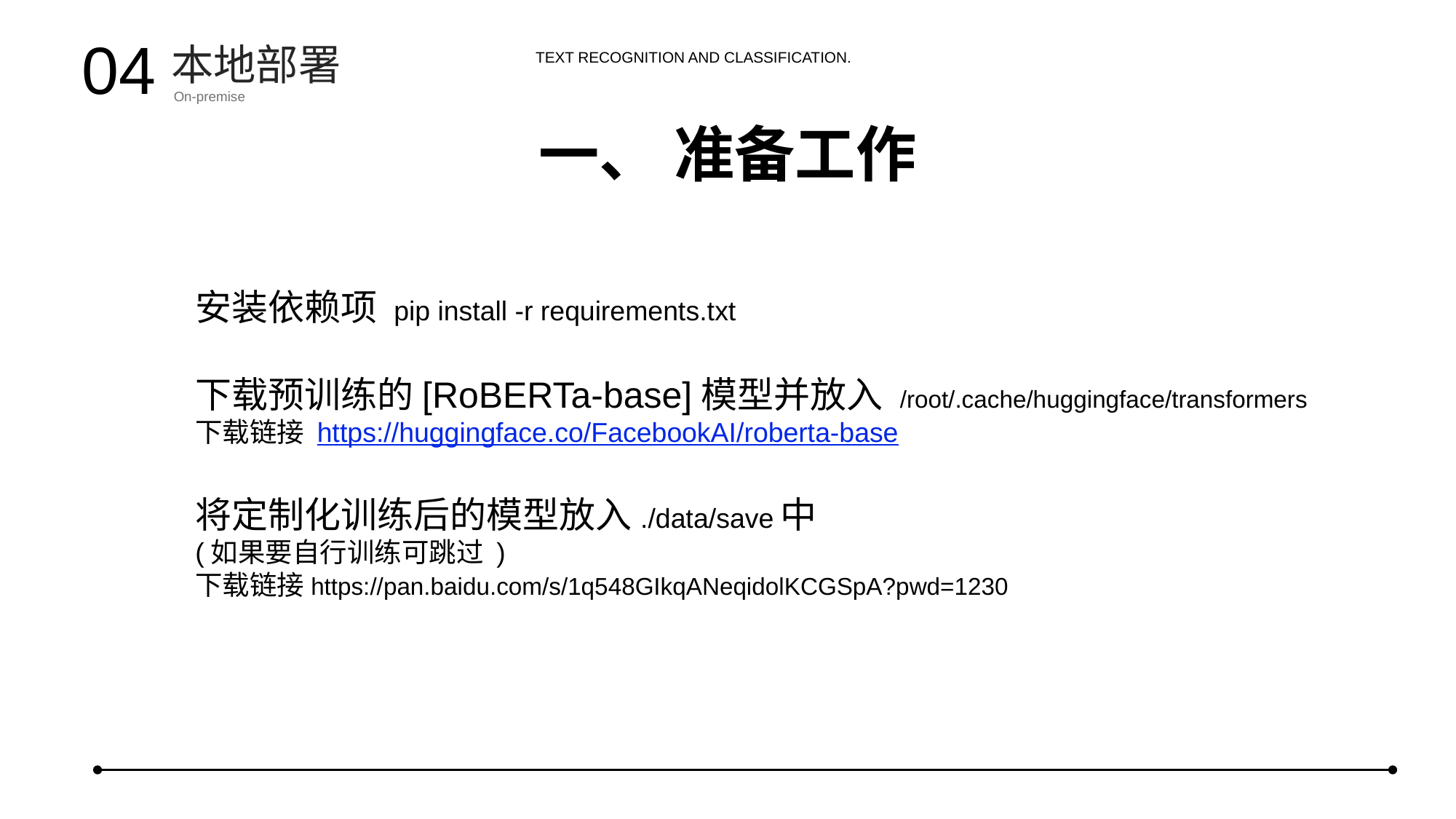

04
本地部署
On-premise
Text recognition and classification.
一、 准备工作
安装依赖项 pip install -r requirements.txt

下载预训练的[RoBERTa-base]模型并放入 /root/.cache/huggingface/transformers
下载链接 https://huggingface.co/FacebookAI/roberta-base

将定制化训练后的模型放入./data/save中
(如果要自行训练可跳过 )
下载链接https://pan.baidu.com/s/1q548GIkqANeqidolKCGSpA?pwd=1230